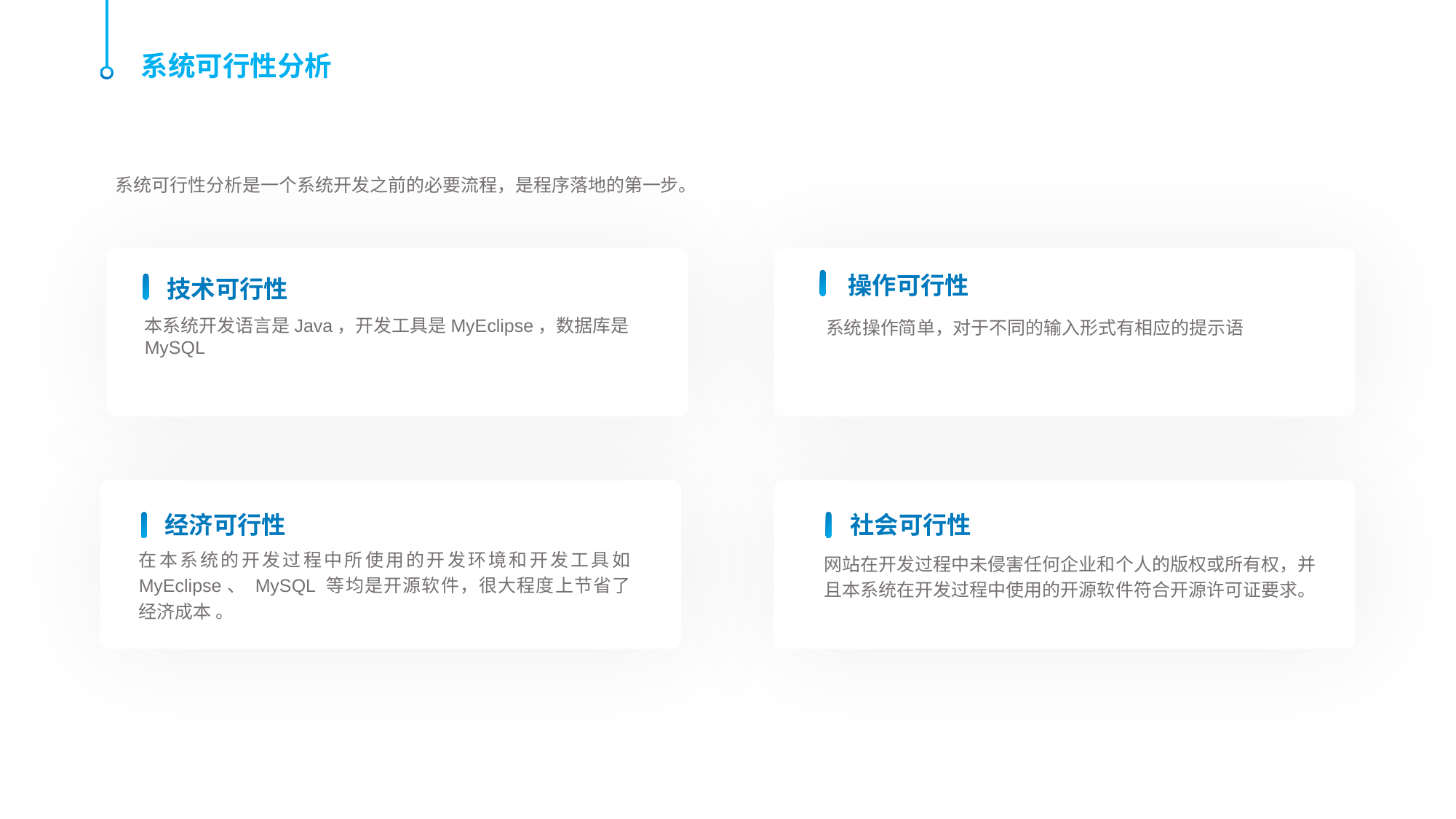

系统可行性分析

系统可行性分析是一个系统开发之前的必要流程，是程序落地的第一步。

操作可行性
技术可行性

本系统开发语言是Java，开发工具是MyEclipse，数据库是MySQL
系统操作简单，对于不同的输入形式有相应的提示语

经济可行性
社会可行性

在本系统的开发过程中所使用的开发环境和开发工具如 MyEclipse、 MySQL 等均是开源软件，很大程度上节省了经济成本 。
网站在开发过程中未侵害任何企业和个人的版权或所有权，并且本系统在开发过程中使用的开源软件符合开源许可证要求。